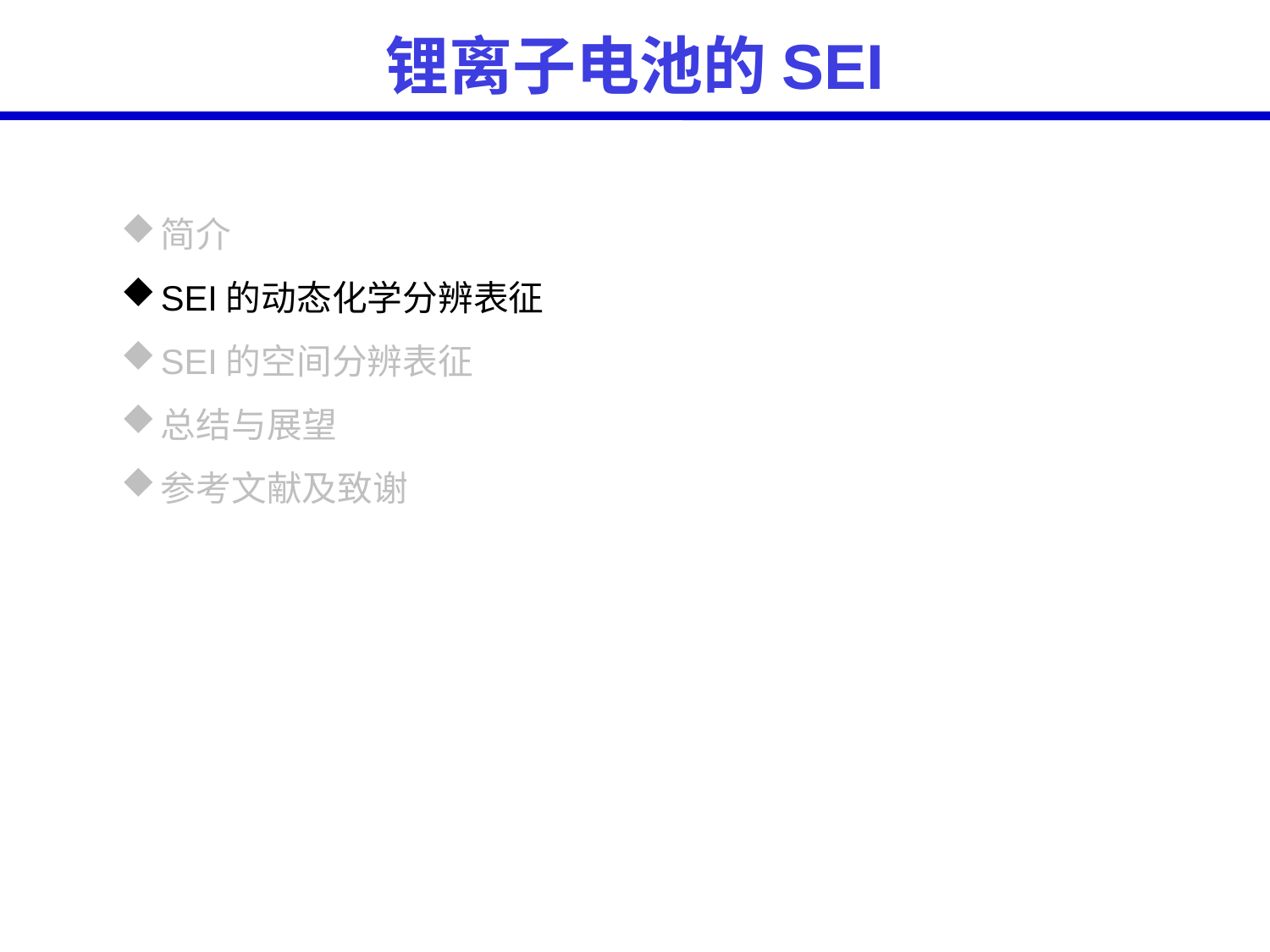

锂离子电池的SEI

简介
SEI的动态化学分辨表征
SEI的空间分辨表征
总结与展望
参考文献及致谢